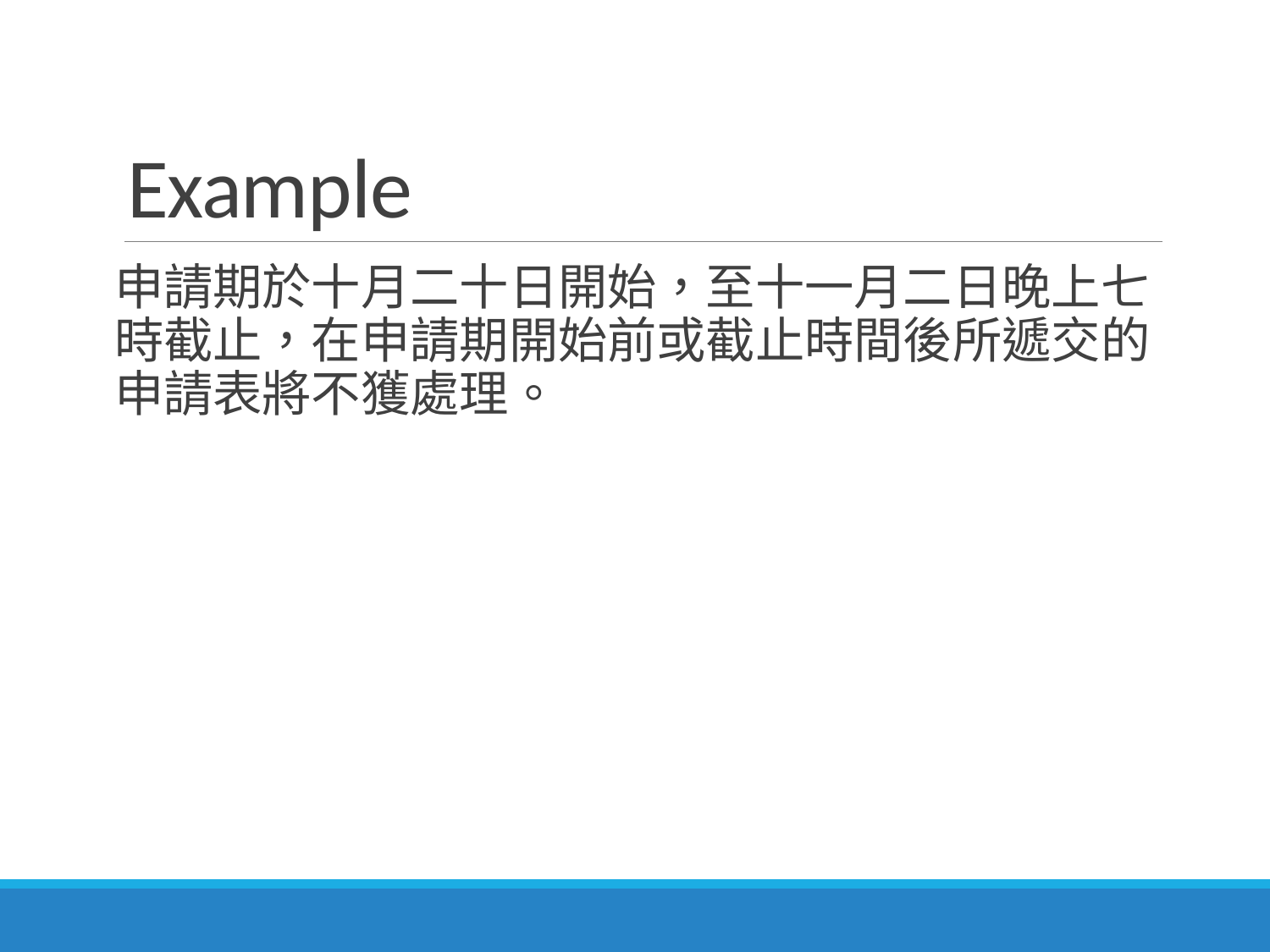

# Example
申請期於十月二十日開始，至十一月二日晚上七時截止，在申請期開始前或截止時間後所遞交的申請表將不獲處理。